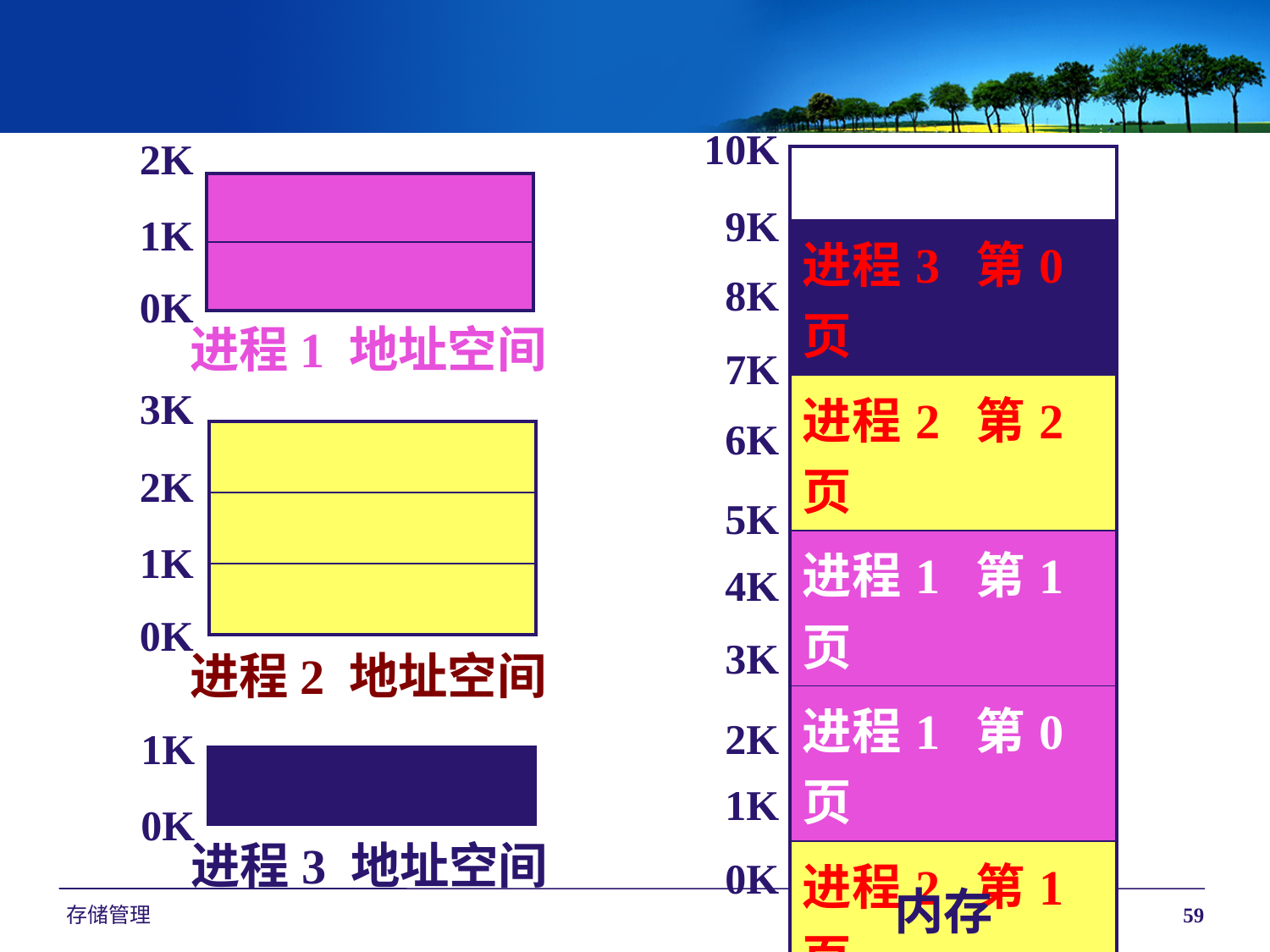

10K
2K
1K
0K
|  |
| --- |
| 进程3 第0页 |
| 进程2 第2页 |
| 进程1 第1页 |
| 进程1 第0页 |
| 进程2 第1页 |
|  |
| 进程2 第0页 |
| 操作系统 |
| 操作系统 |
|  |
| --- |
|  |
9K
8K
进程1 地址空间
7K
3K
2K
1K
0K
6K
|  |
| --- |
|  |
|  |
5K
4K
3K
进程2 地址空间
2K
1K
|  |
| --- |
1K
0K
进程3 地址空间
0K
内存
存储管理
59